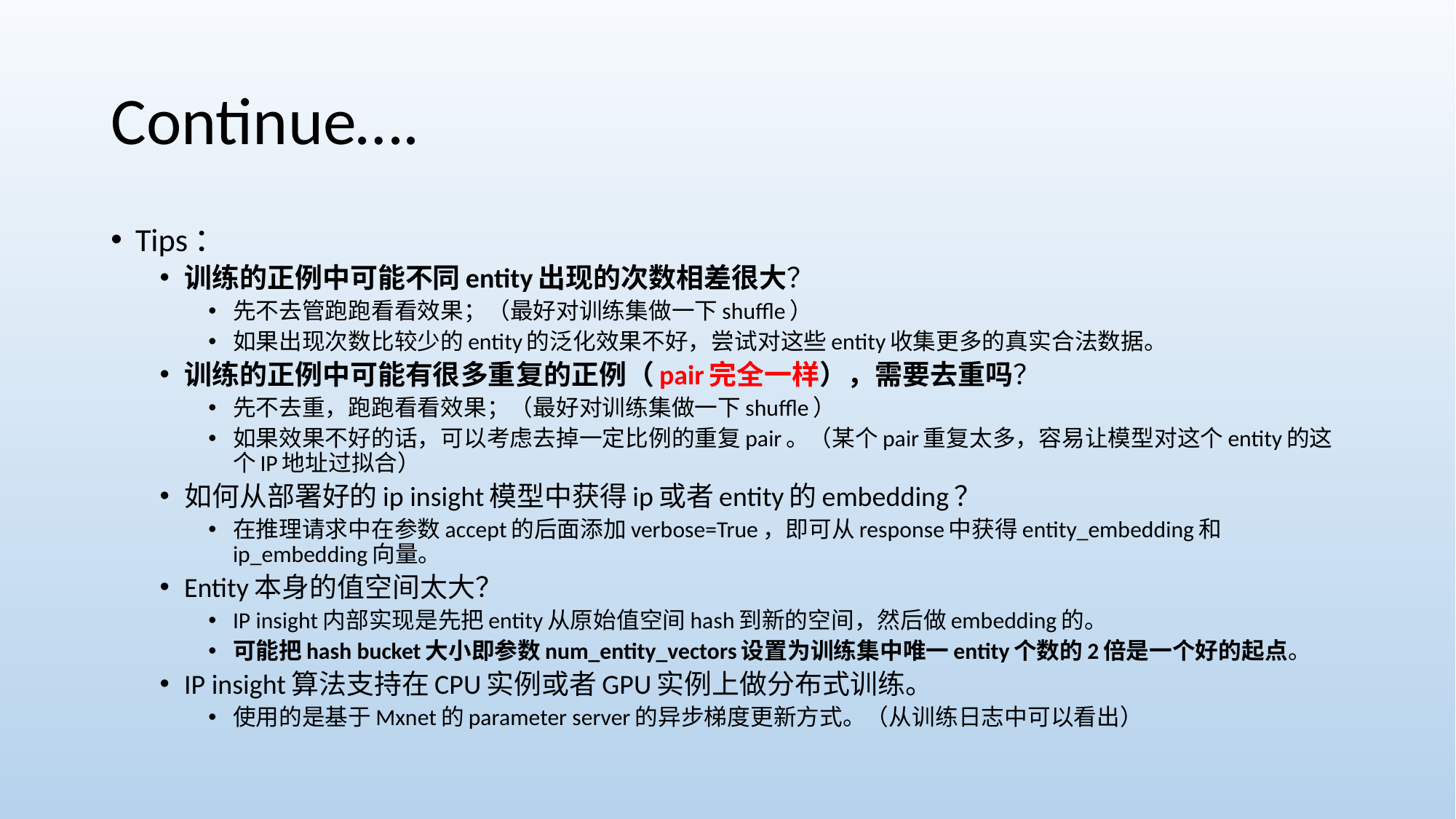

# Continue….
Tips：
训练的正例中可能不同entity出现的次数相差很大？
先不去管跑跑看看效果；（最好对训练集做一下shuffle）
如果出现次数比较少的entity的泛化效果不好，尝试对这些entity收集更多的真实合法数据。
训练的正例中可能有很多重复的正例（pair完全一样），需要去重吗？
先不去重，跑跑看看效果；（最好对训练集做一下shuffle）
如果效果不好的话，可以考虑去掉一定比例的重复pair。（某个pair重复太多，容易让模型对这个entity的这个IP地址过拟合）
如何从部署好的ip insight模型中获得ip或者entity的embedding？
在推理请求中在参数accept的后面添加verbose=True，即可从response中获得entity_embedding和ip_embedding向量。
Entity本身的值空间太大？
IP insight内部实现是先把entity从原始值空间hash到新的空间，然后做embedding的。
可能把hash bucket大小即参数num_entity_vectors设置为训练集中唯一entity个数的2倍是一个好的起点。
IP insight算法支持在CPU实例或者GPU实例上做分布式训练。
使用的是基于Mxnet的parameter server的异步梯度更新方式。（从训练日志中可以看出）